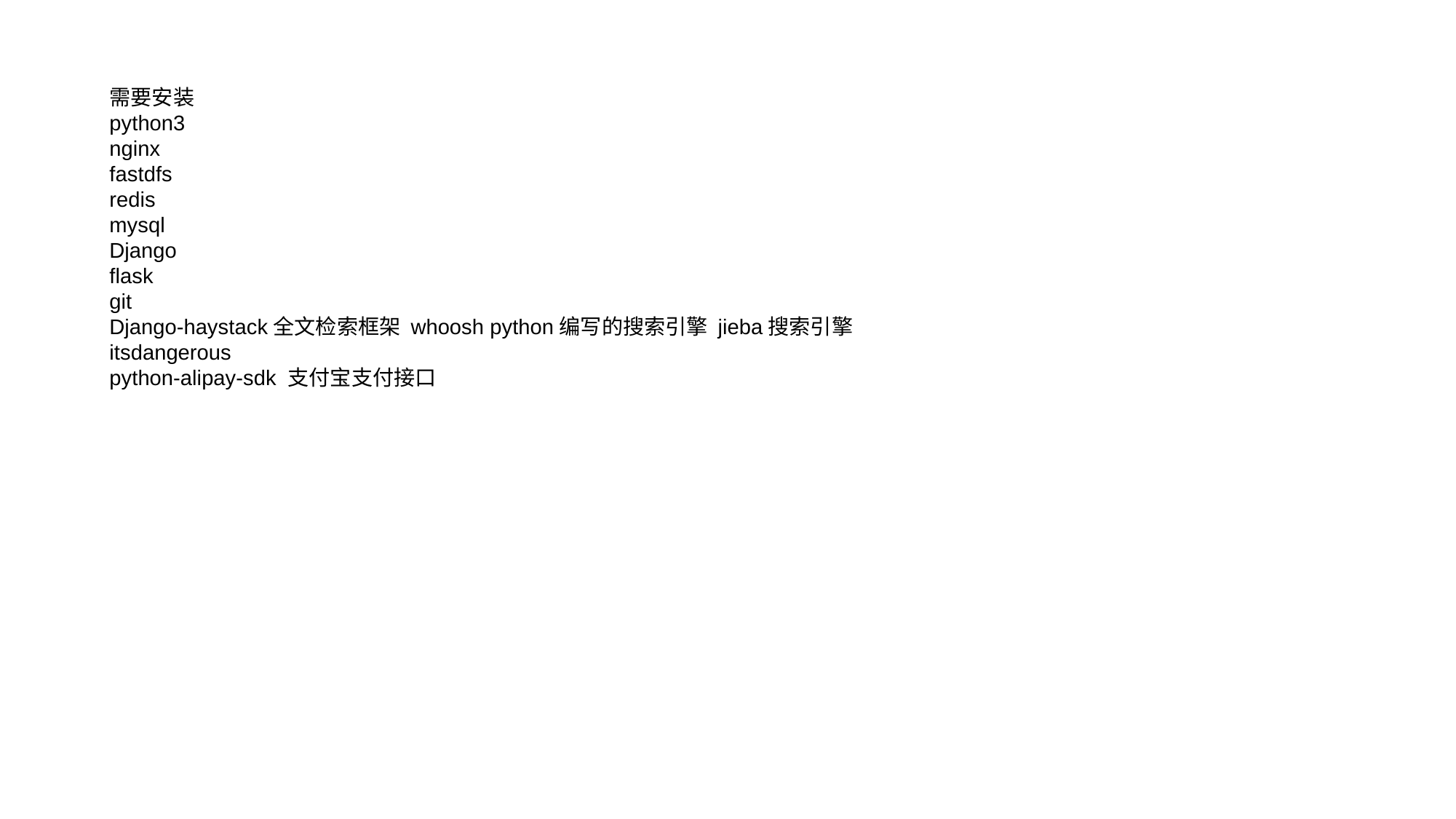

需要安装
python3
nginx
fastdfs
redis
mysql
Django
flask
git
Django-haystack全文检索框架 whoosh python编写的搜索引擎 jieba搜索引擎
itsdangerous
python-alipay-sdk 支付宝支付接口